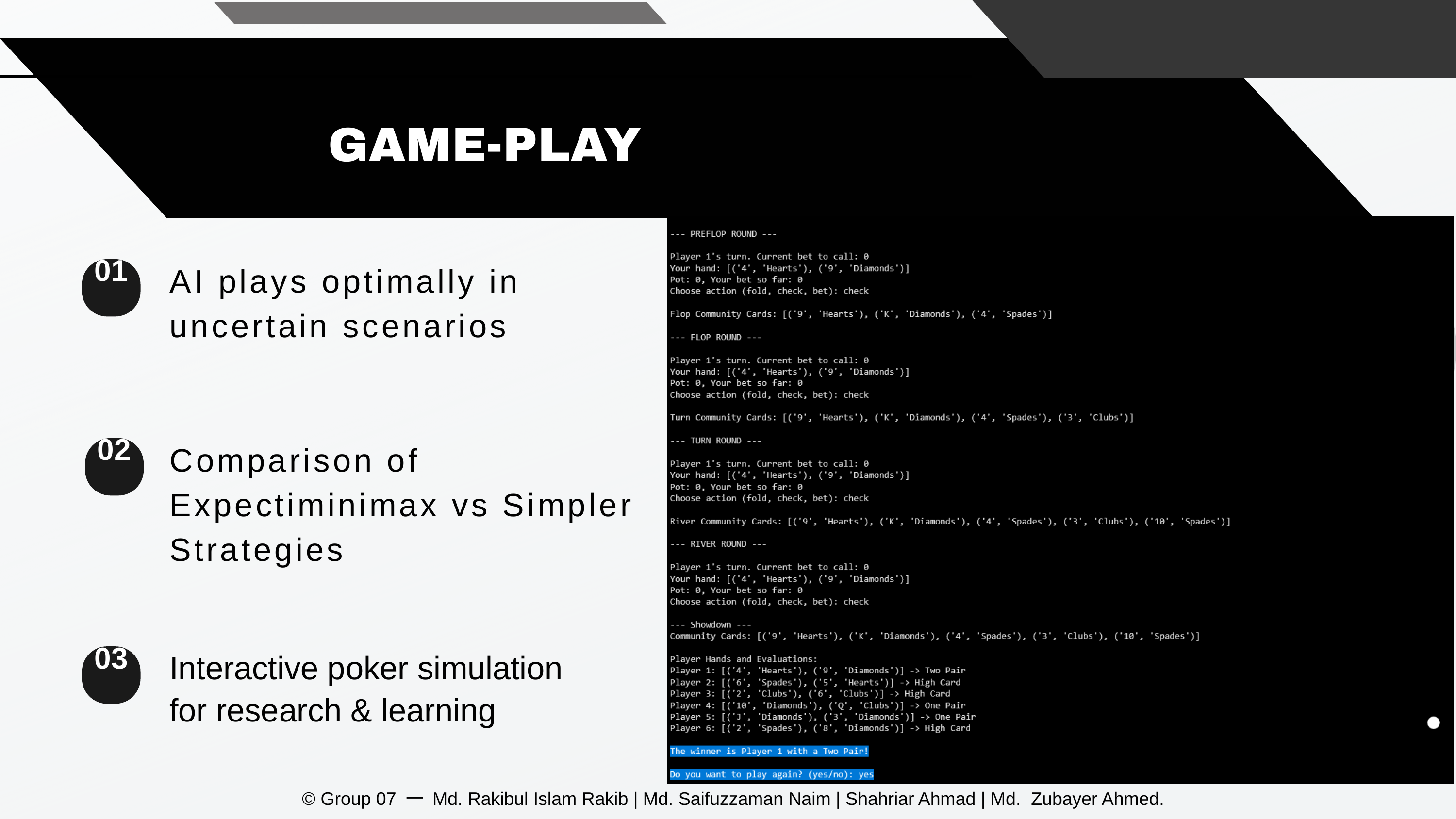

GAME-PLAY

AI plays optimally in uncertain scenarios

01

Comparison of Expectiminimax vs Simpler Strategies

02

Interactive poker simulation for research & learning

03
©️ Group 07 一 Md. Rakibul Islam Rakib | Md. Saifuzzaman Naim | Shahriar Ahmad | Md.  Zubayer Ahmed.